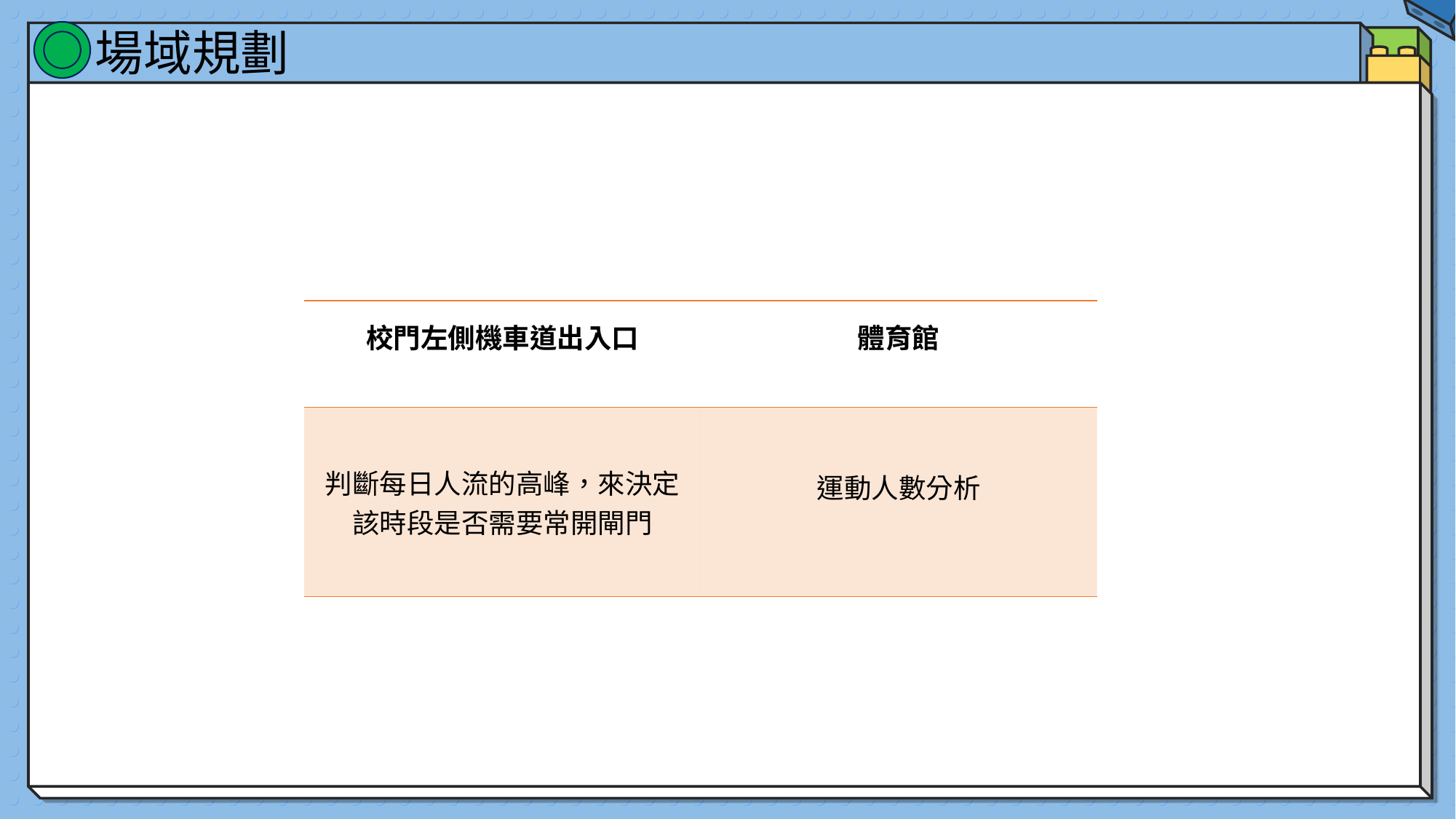

場域規劃

| 校門左側機車道出入口 | 體育館 |
| --- | --- |
| 判斷每日人流的高峰，來決定該時段是否需要常開閘門 | 運動人數分析 |